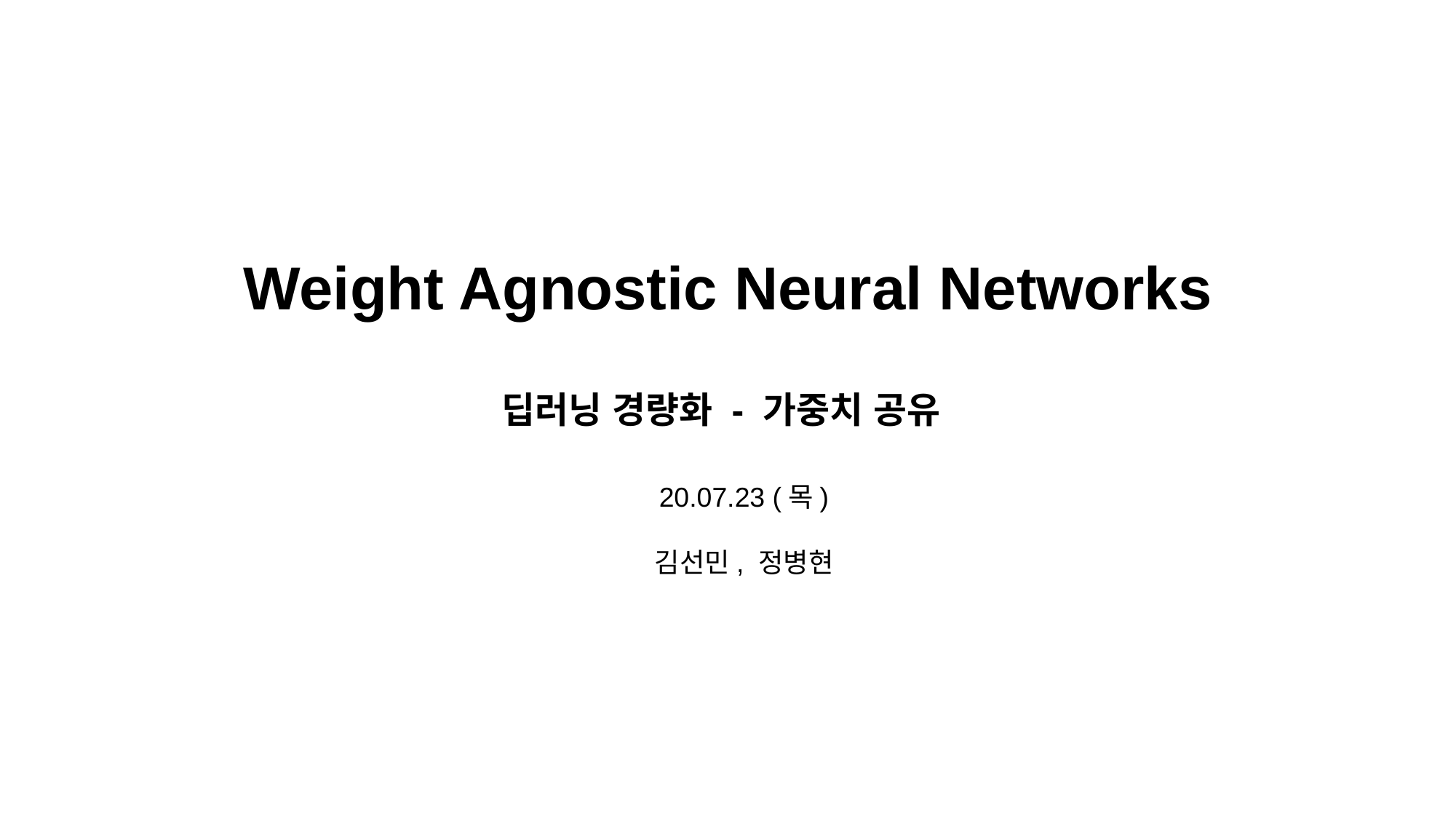

Weight Agnostic Neural Networks
딥러닝 경량화 - 가중치 공유
20.07.23 (목)

김선민, 정병현